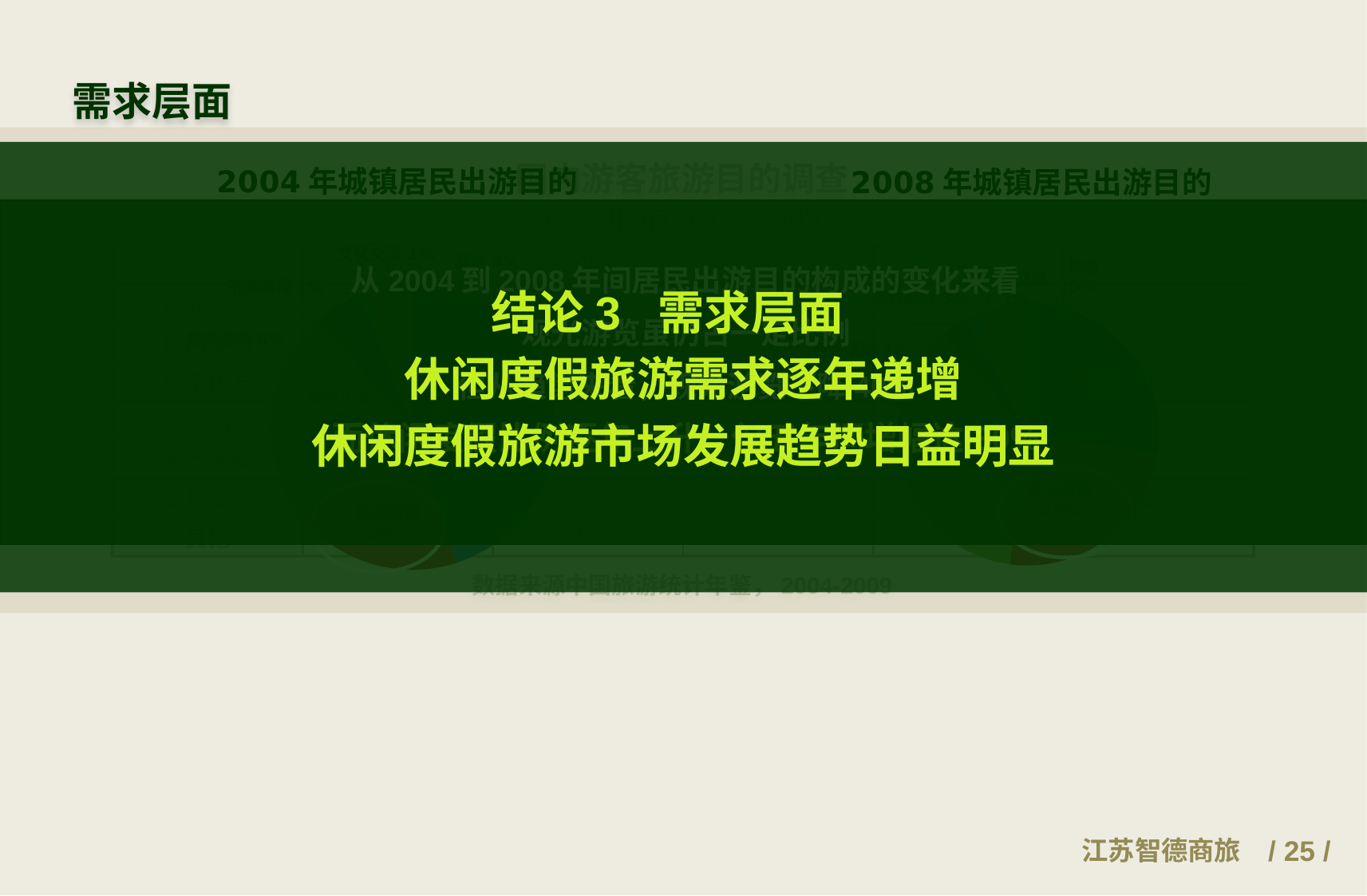

需求层面

### Chart: 2004年城镇居民出游目的

| Category |  |
|---|---|
| 观光游览 | 45.0 |

### Chart: 2008年城镇居民出游目的

| Category |  |
|---|---|
| 观光游览 | 27.3 |

从2004到2008年间居民出游目的构成的变化来看
观光游览虽仍占一定比例
但从趋势来看，观光游览下降40%
而休闲度假比例逐年上升，仅五年间增幅达30%

国内游客旅游目的调查
（各类出游目的所占百分比）

结论3  需求层面
休闲度假旅游需求逐年递增
休闲度假旅游市场发展趋势日益明显

|  | 2004 | 2005 | 2006 | 2007 | 2008 |
| --- | --- | --- | --- | --- | --- |
| 观光游览 | 45 | 44.9 | 42.6 | 42.8 | 27.3 |
| 休闲度假 | 19.7 | 18.5 | 20.6 | 21.9 | 24.9 |
| 探亲访友 | 23.7 | 23.5 | 23.4 | 22 | 36.7 |
| 商务活动 | 5.5 | 5.7 | 4 | 4 | 3.3 |
| 宗教朝拜 | 0.8 | 1.5 | 1.5 | 1.5 | 1.5 |
| 文化交流 | 1.4 | 1.5 | 1.4 | 1.3 | 1.4 |
| 其他 | 3.9 | 4.4 | 5.5 | 6.2 | 4.9 |

数据来源中国旅游统计年鉴，2004-2009